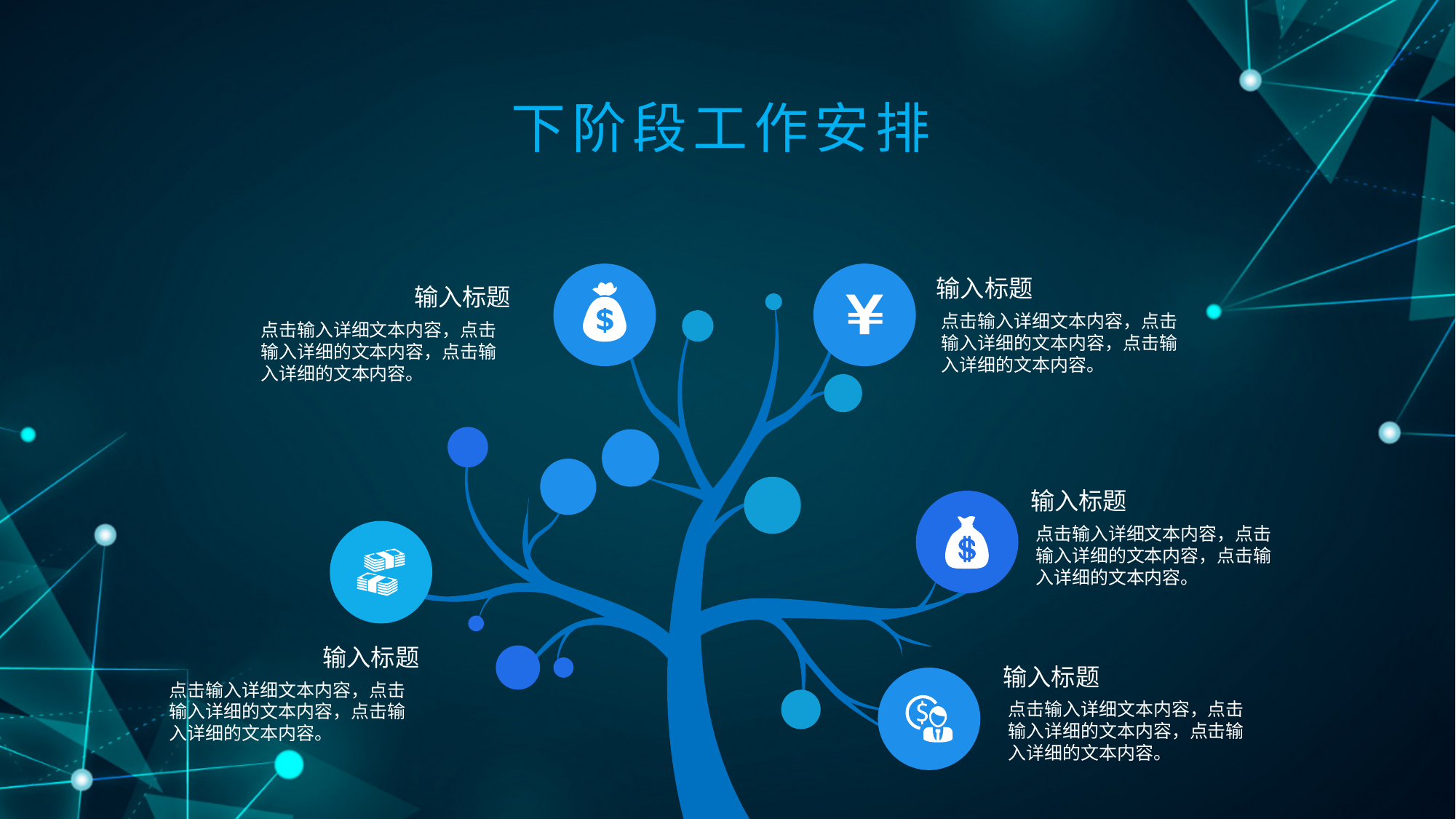

下阶段工作安排

输入标题
点击输入详细文本内容，点击输入详细的文本内容，点击输入详细的文本内容。
输入标题
点击输入详细文本内容，点击输入详细的文本内容，点击输入详细的文本内容。
输入标题
点击输入详细文本内容，点击输入详细的文本内容，点击输入详细的文本内容。
输入标题
点击输入详细文本内容，点击输入详细的文本内容，点击输入详细的文本内容。
输入标题
点击输入详细文本内容，点击输入详细的文本内容，点击输入详细的文本内容。